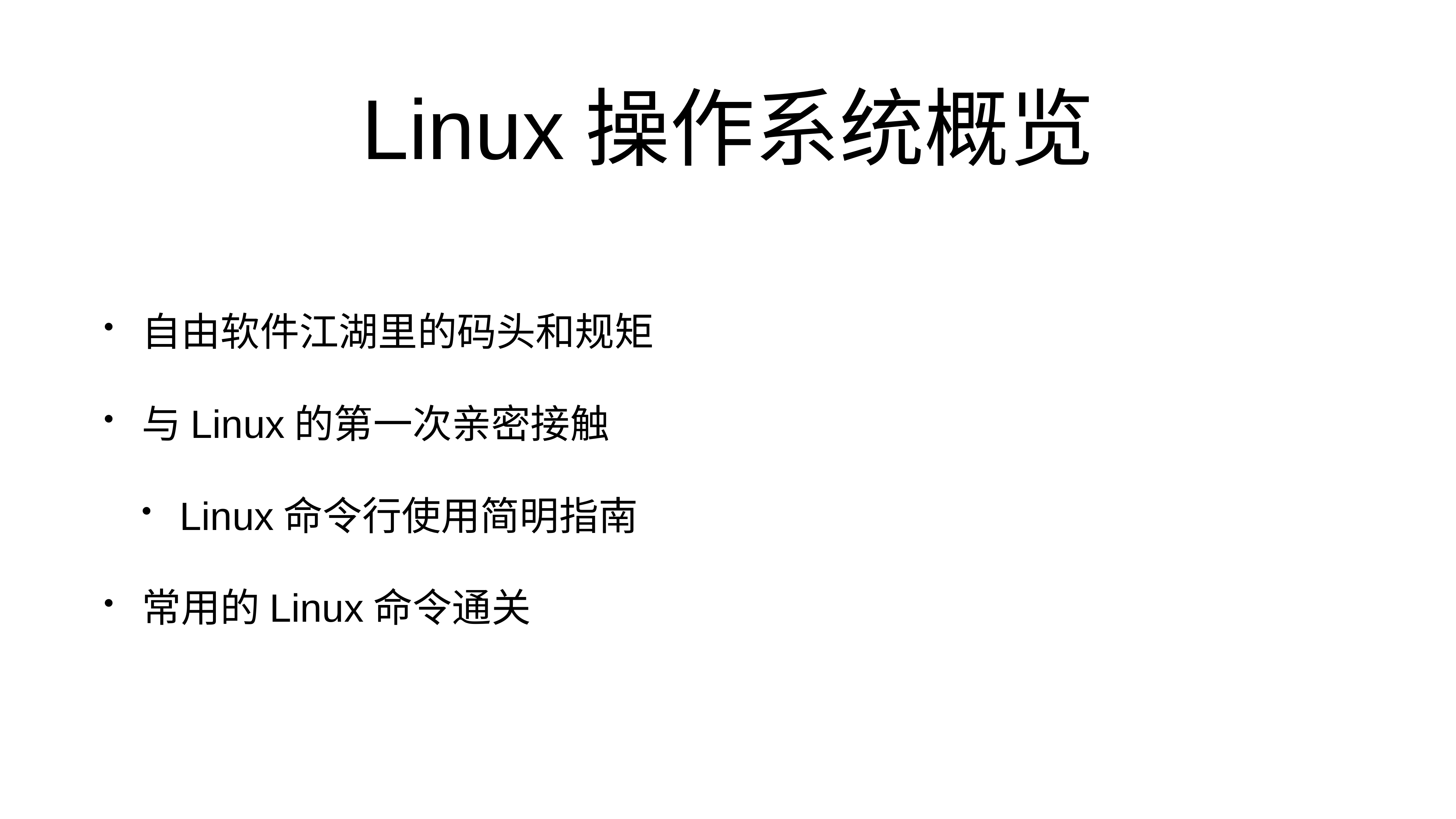

# Linux操作系统概览
自由软件江湖里的码头和规矩
与Linux的第一次亲密接触
Linux命令行使用简明指南
常用的Linux命令通关